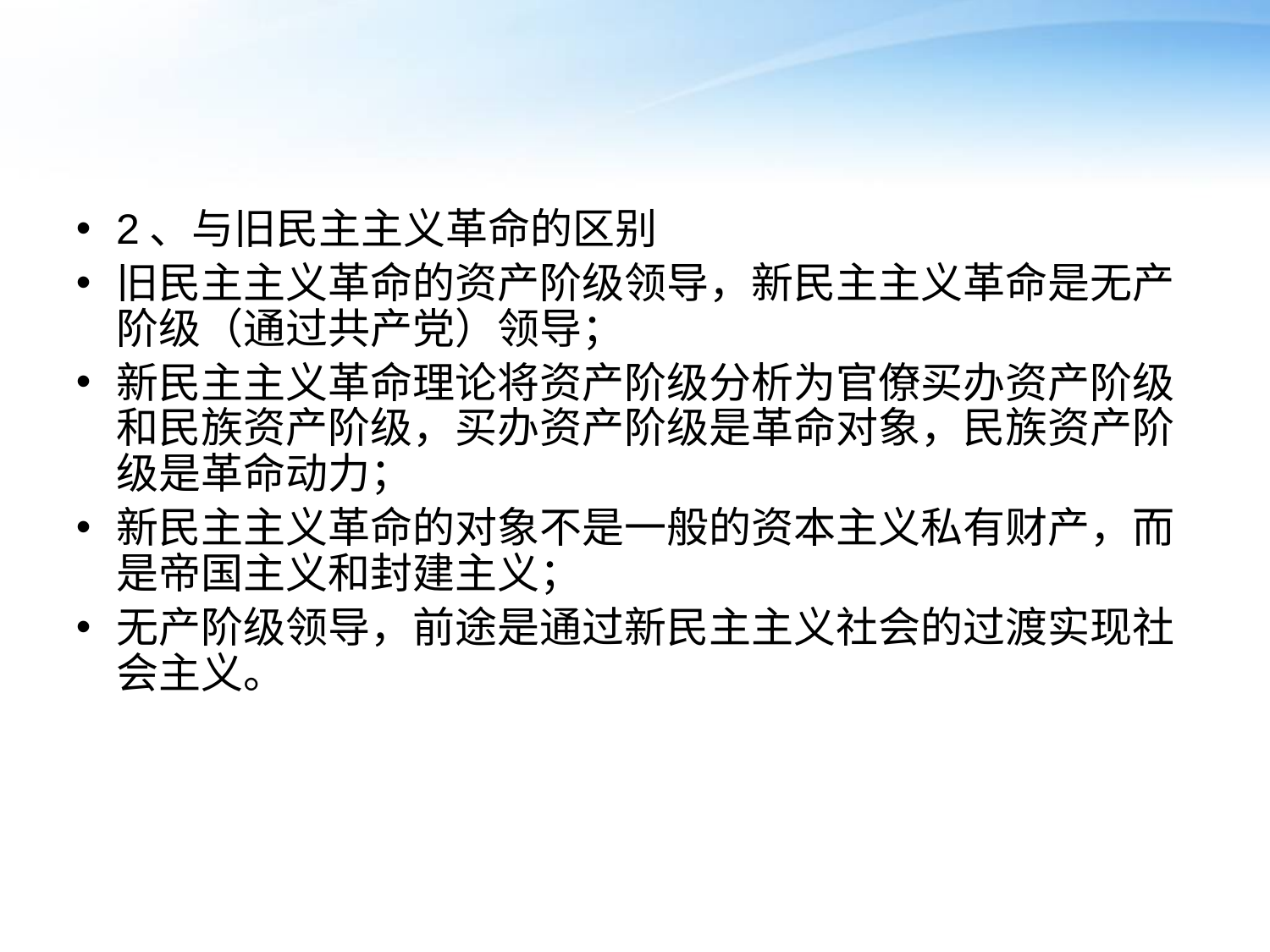

#
2、与旧民主主义革命的区别
旧民主主义革命的资产阶级领导，新民主主义革命是无产阶级（通过共产党）领导；
新民主主义革命理论将资产阶级分析为官僚买办资产阶级和民族资产阶级，买办资产阶级是革命对象，民族资产阶级是革命动力；
新民主主义革命的对象不是一般的资本主义私有财产，而是帝国主义和封建主义；
无产阶级领导，前途是通过新民主主义社会的过渡实现社会主义。